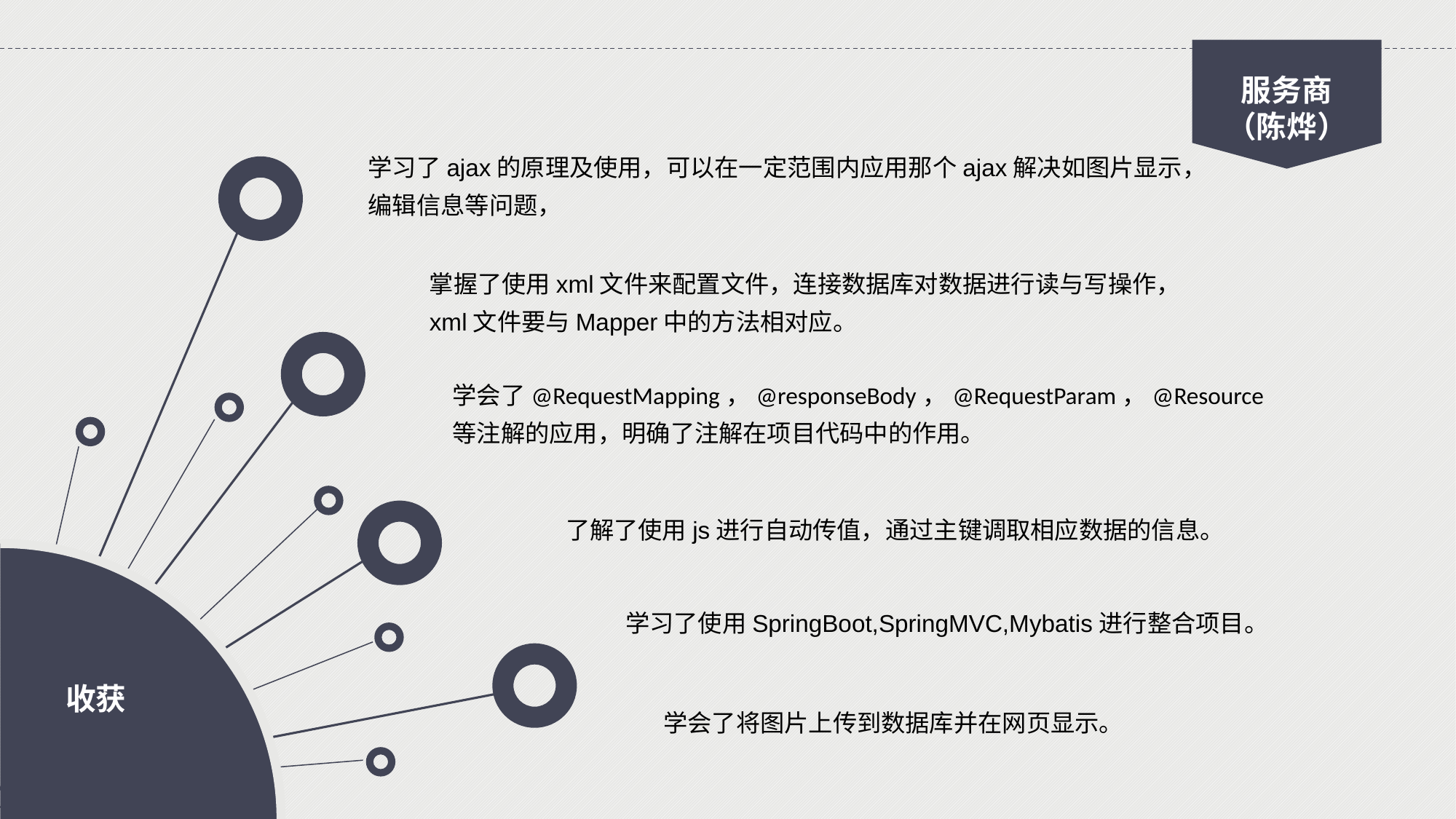

服务商
（陈烨）
学习了ajax的原理及使用，可以在一定范围内应用那个ajax解决如图片显示，编辑信息等问题，

掌握了使用xml文件来配置文件，连接数据库对数据进行读与写操作，xml文件要与Mapper中的方法相对应。

学会了@RequestMapping，@responseBody，@RequestParam，@Resource等注解的应用，明确了注解在项目代码中的作用。

了解了使用js进行自动传值，通过主键调取相应数据的信息。

收获
学习了使用SpringBoot,SpringMVC,Mybatis进行整合项目。

学会了将图片上传到数据库并在网页显示。